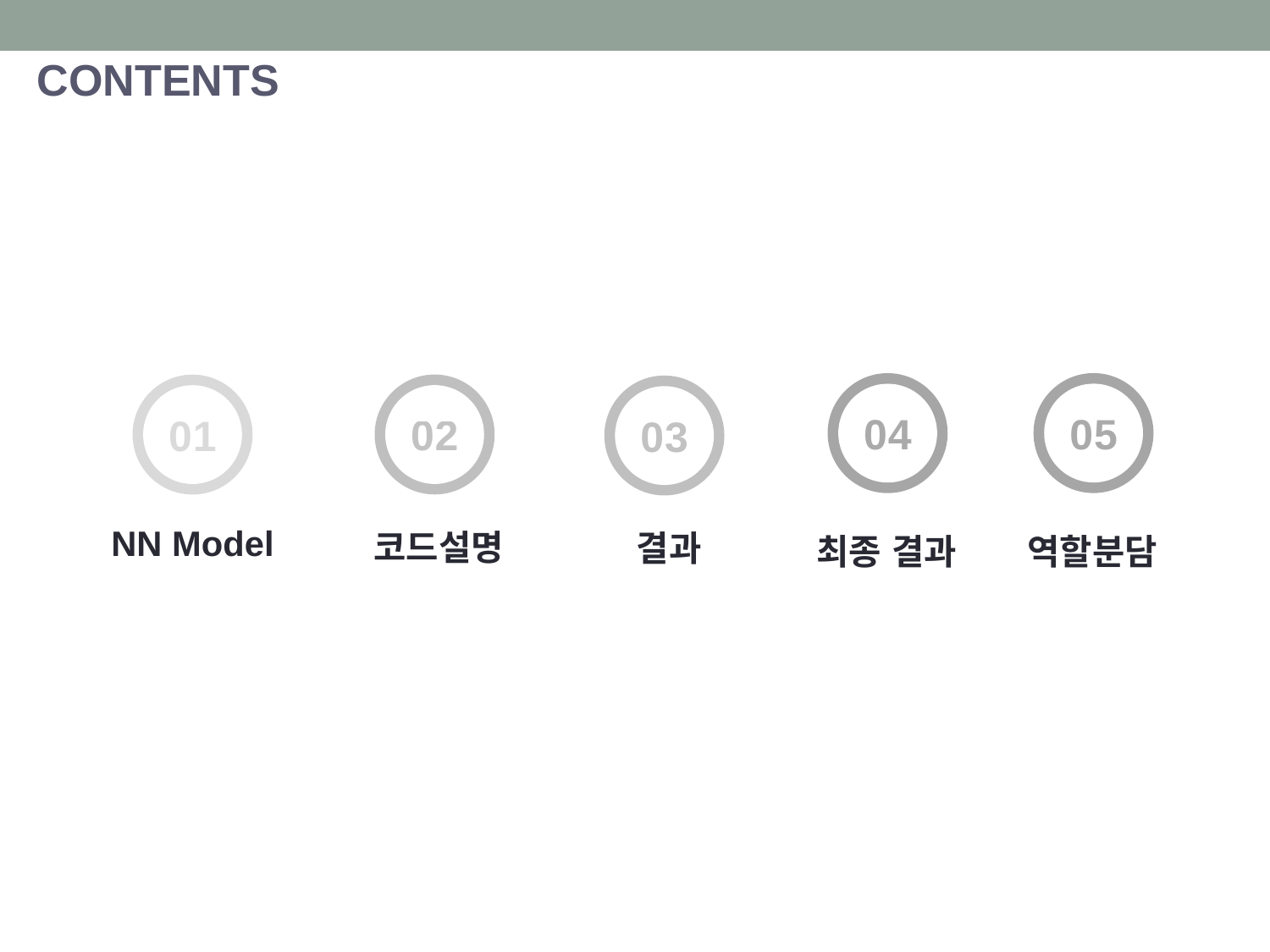

CONTENTS

05

04

02
코드설명

01
NN Model

03
결과
역할분담
최종 결과